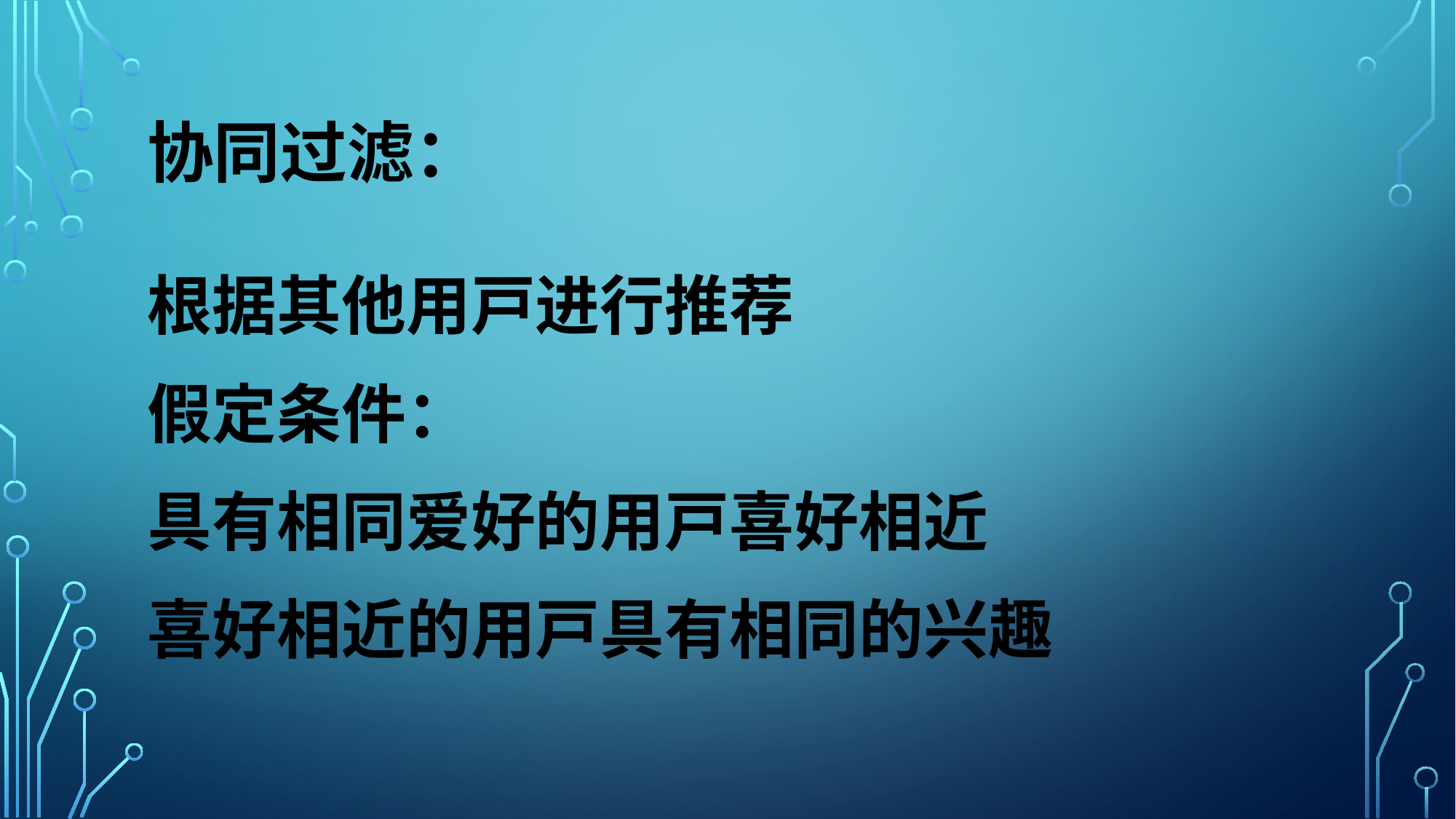

# 协同过滤：
根据其他用户进行推荐
假定条件：
具有相同爱好的用户喜好相近
喜好相近的用户具有相同的兴趣